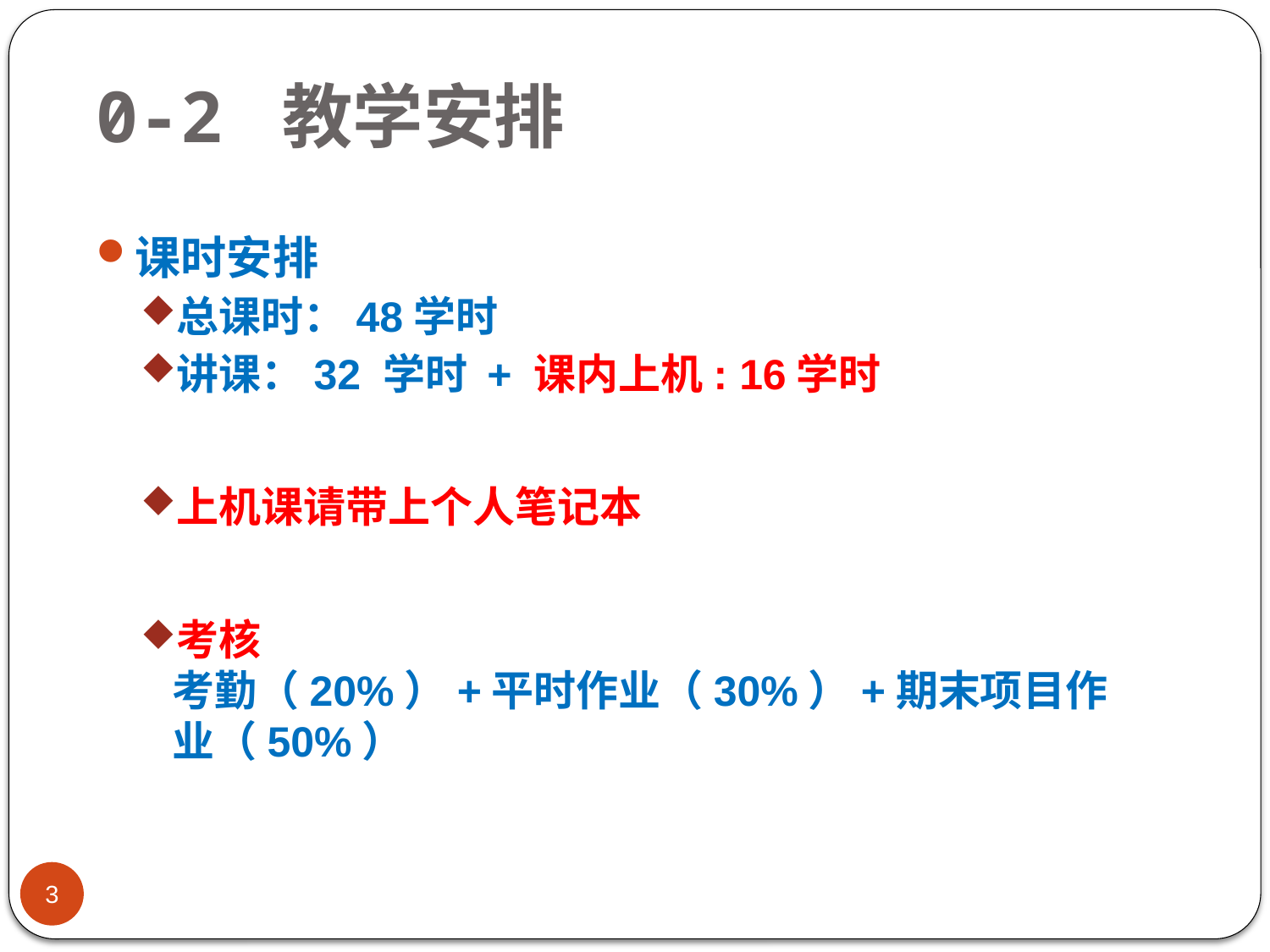

0-2 教学安排
课时安排
总课时：48学时
讲课：32 学时 + 课内上机: 16学时

上机课请带上个人笔记本

考核
考勤（20%）+平时作业（30%）+期末项目作业（50%）

3